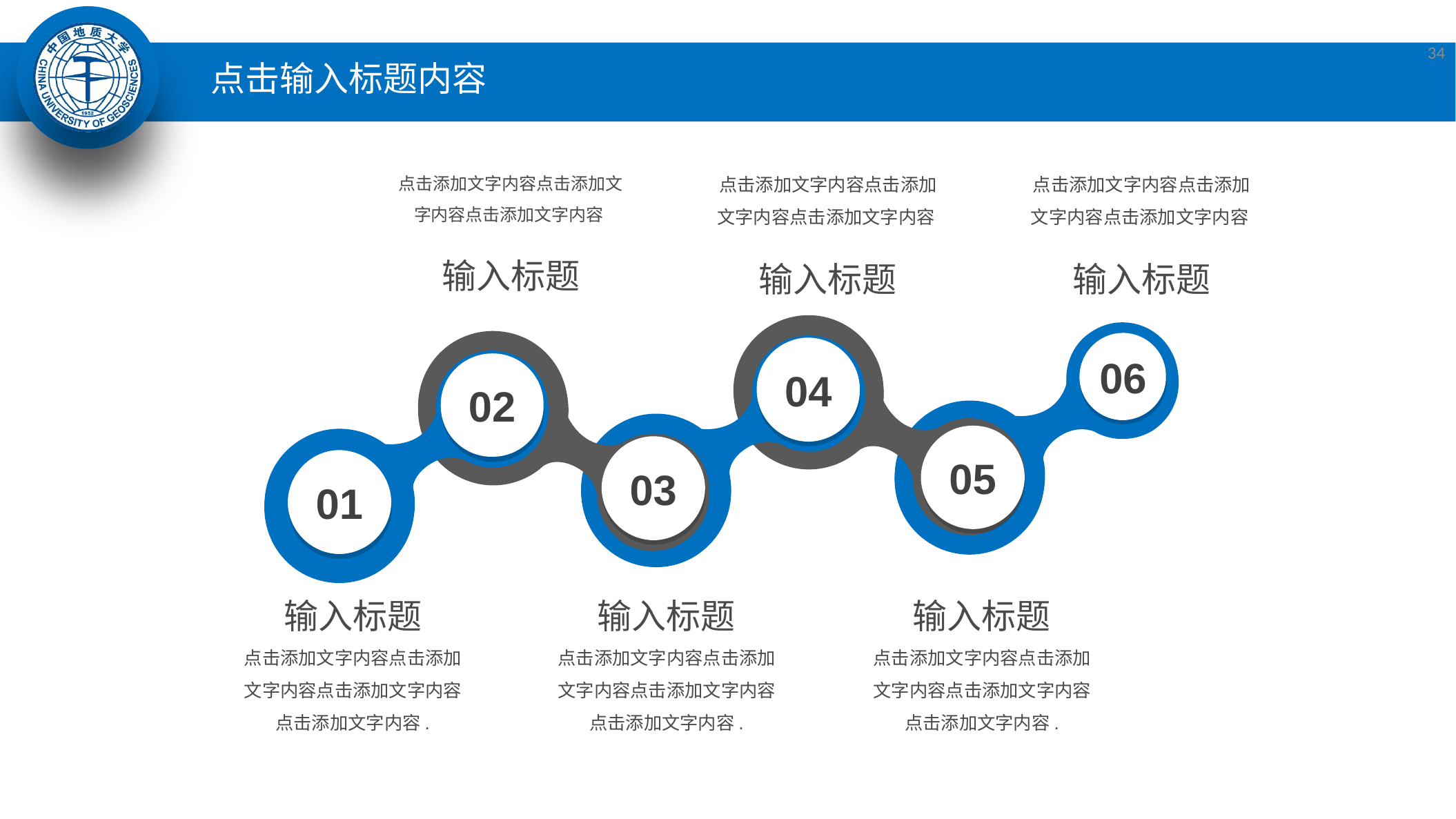

34
点击输入标题内容
点击添加文字内容点击添加文字内容点击添加文字内容
输入标题

点击添加文字内容点击添加文字内容点击添加文字内容
输入标题

点击添加文字内容点击添加文字内容点击添加文字内容
输入标题

06

04

02

05

03

01

输入标题
点击添加文字内容点击添加文字内容点击添加文字内容 点击添加文字内容.

输入标题
点击添加文字内容点击添加文字内容点击添加文字内容 点击添加文字内容.

输入标题
点击添加文字内容点击添加文字内容点击添加文字内容 点击添加文字内容.